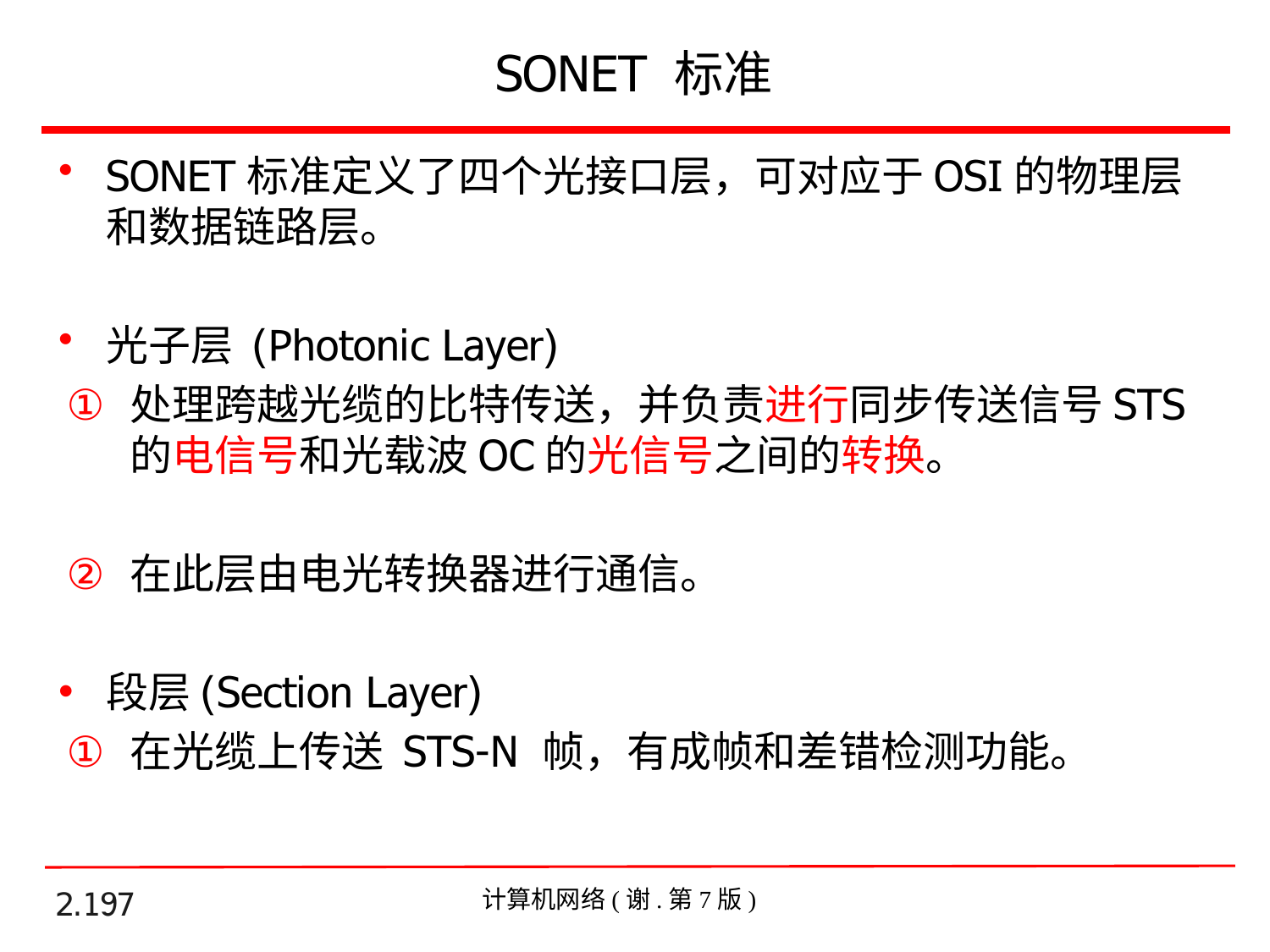

# SONET 标准
SONET标准定义了四个光接口层，可对应于OSI的物理层和数据链路层。

光子层 (Photonic Layer)
处理跨越光缆的比特传送，并负责进行同步传送信号STS的电信号和光载波OC的光信号之间的转换。

在此层由电光转换器进行通信。

段层(Section Layer)
在光缆上传送 STS-N 帧，有成帧和差错检测功能。